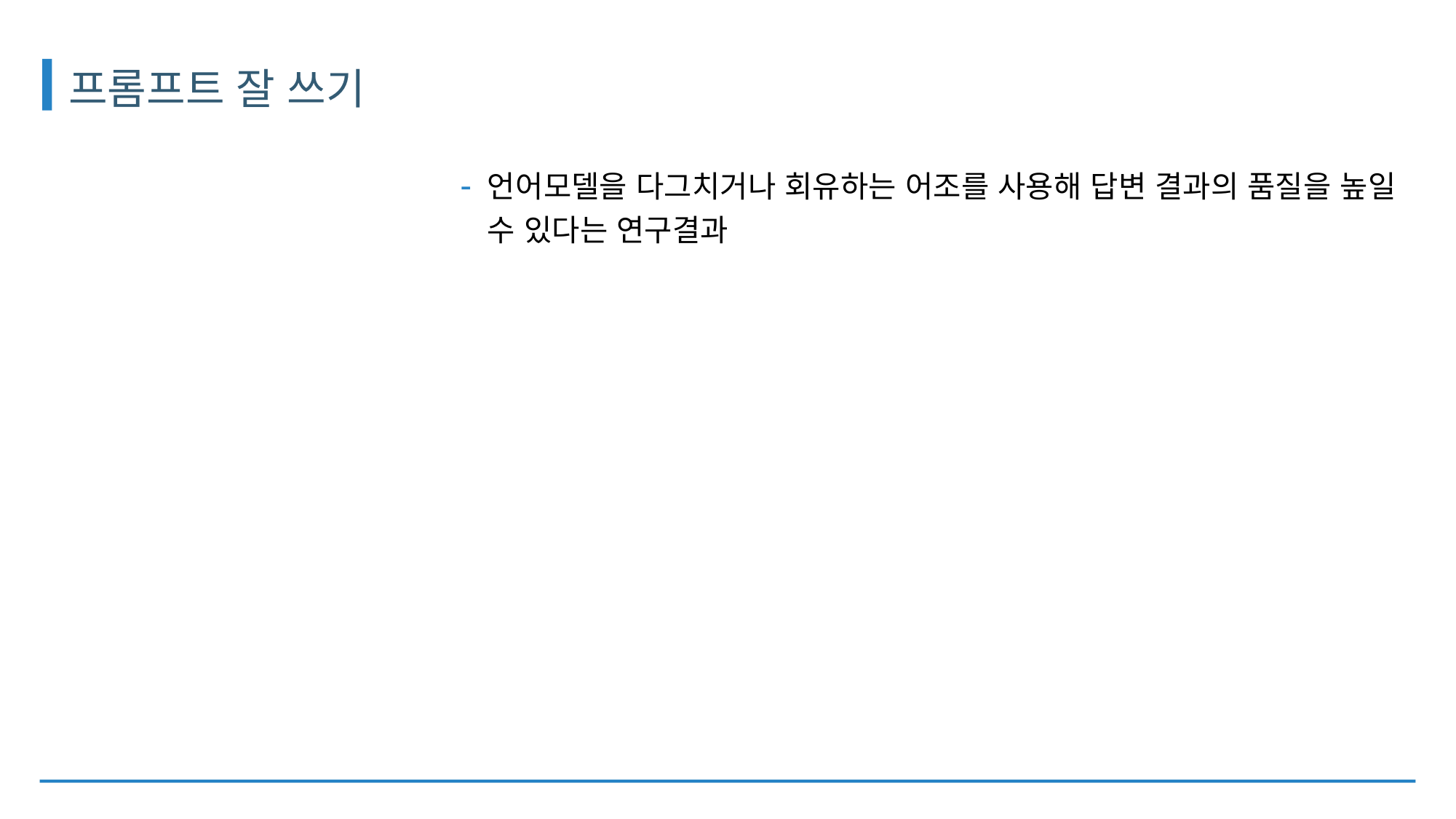

# 프롬프트 잘 쓰기

언어모델을 다그치거나 회유하는 어조를 사용해 답변 결과의 품질을 높일 수 있다는 연구결과